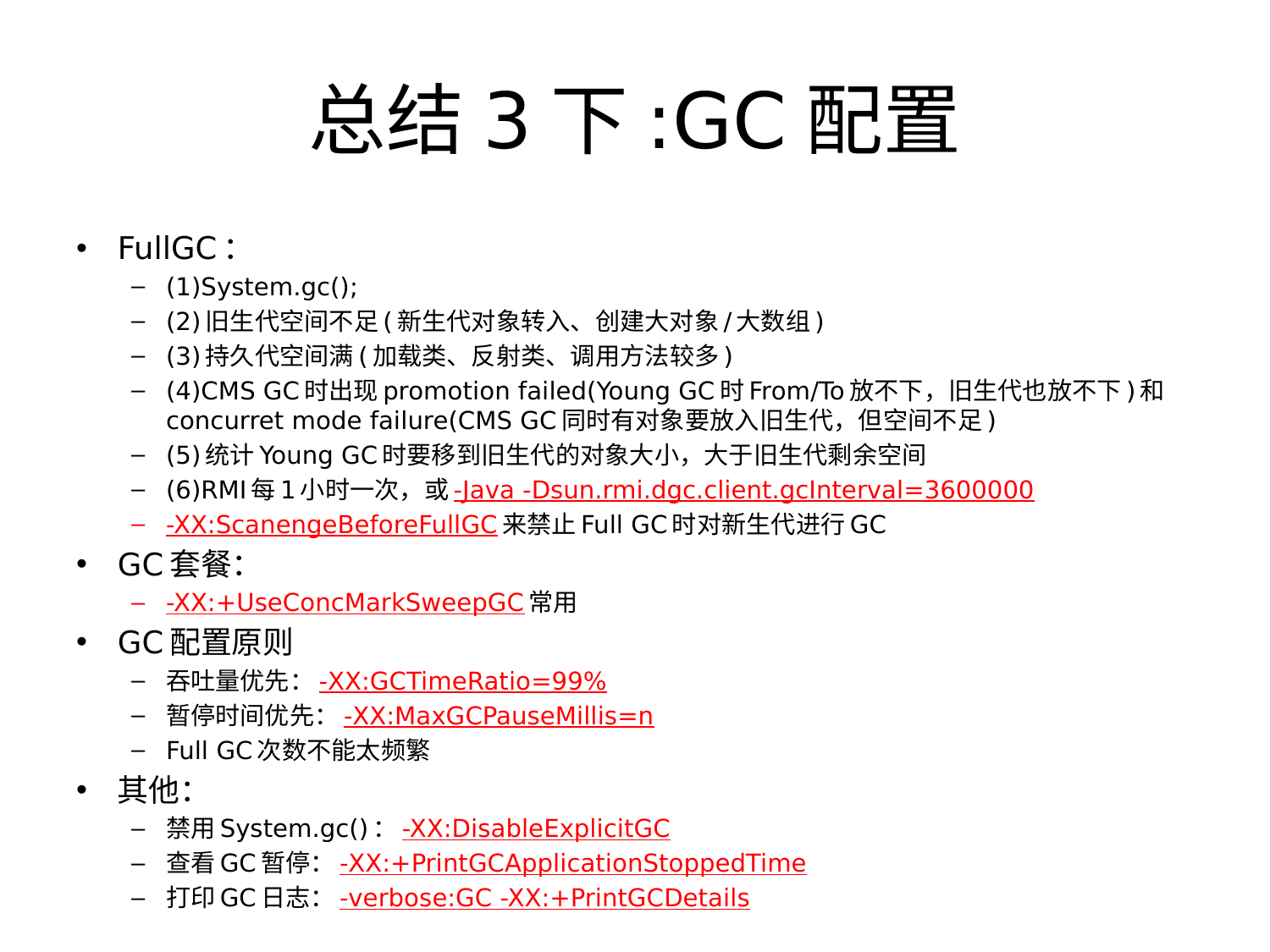

# 总结3下:GC配置
FullGC：
(1)System.gc();
(2)旧生代空间不足(新生代对象转入、创建大对象/大数组)
(3)持久代空间满(加载类、反射类、调用方法较多)
(4)CMS GC时出现promotion failed(Young GC时From/To放不下，旧生代也放不下)和concurret mode failure(CMS GC同时有对象要放入旧生代，但空间不足)
(5)统计Young GC时要移到旧生代的对象大小，大于旧生代剩余空间
(6)RMI每1小时一次，或-Java -Dsun.rmi.dgc.client.gcInterval=3600000
-XX:ScanengeBeforeFullGC来禁止Full GC时对新生代进行GC
GC套餐：
-XX:+UseConcMarkSweepGC常用
GC配置原则
吞吐量优先：-XX:GCTimeRatio=99%
暂停时间优先：-XX:MaxGCPauseMillis=n
Full GC次数不能太频繁
其他：
禁用System.gc()：-XX:DisableExplicitGC
查看GC暂停：-XX:+PrintGCApplicationStoppedTime
打印GC日志：-verbose:GC -XX:+PrintGCDetails